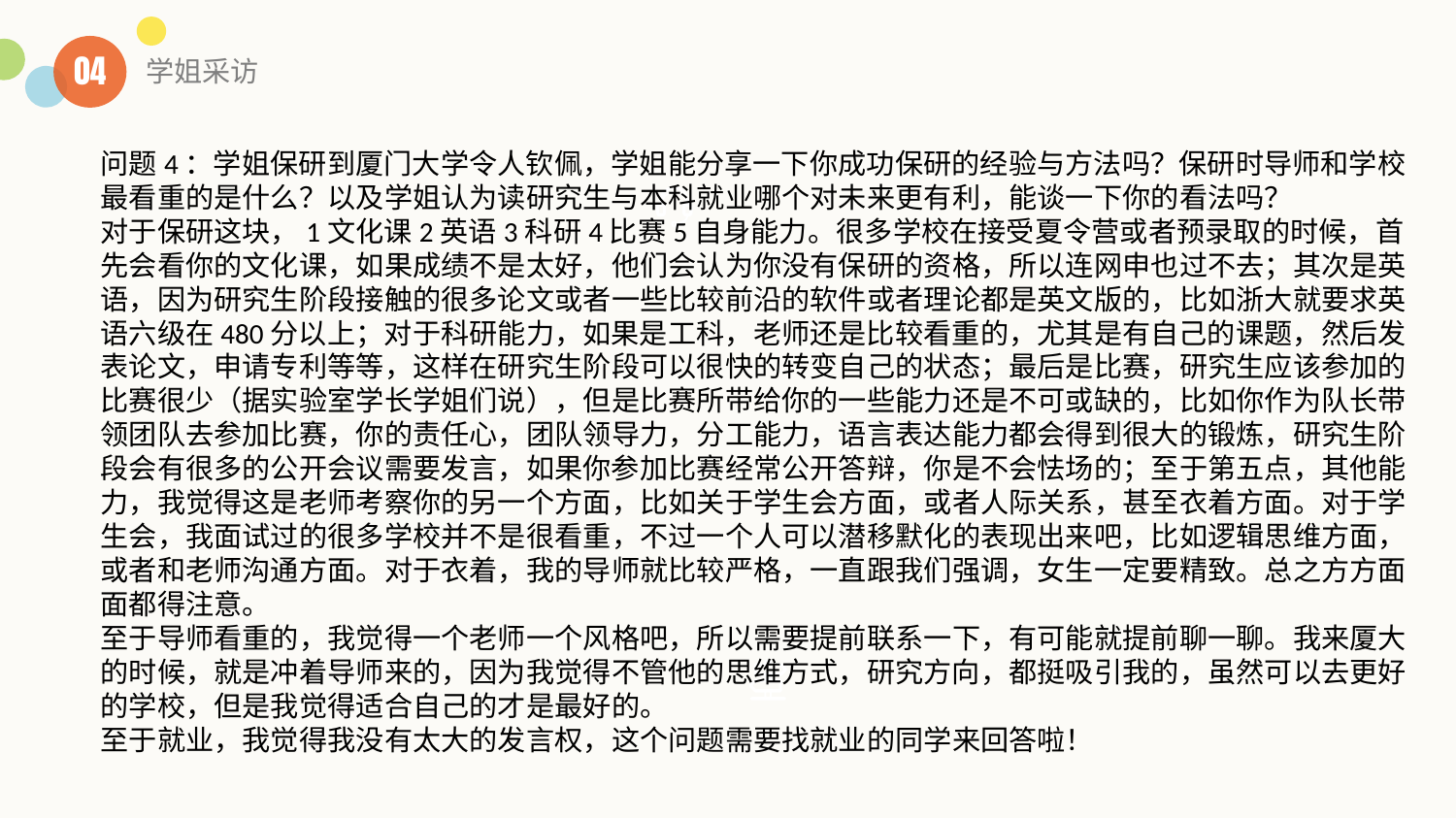

04
学姐采访

问题4：学姐保研到厦门大学令人钦佩，学姐能分享一下你成功保研的经验与方法吗？保研时导师和学校最看重的是什么？以及学姐认为读研究生与本科就业哪个对未来更有利，能谈一下你的看法吗？
对于保研这块，1文化课2英语3科研4比赛5自身能力。很多学校在接受夏令营或者预录取的时候，首先会看你的文化课，如果成绩不是太好，他们会认为你没有保研的资格，所以连网申也过不去；其次是英语，因为研究生阶段接触的很多论文或者一些比较前沿的软件或者理论都是英文版的，比如浙大就要求英语六级在480分以上；对于科研能力，如果是工科，老师还是比较看重的，尤其是有自己的课题，然后发表论文，申请专利等等，这样在研究生阶段可以很快的转变自己的状态；最后是比赛，研究生应该参加的比赛很少（据实验室学长学姐们说），但是比赛所带给你的一些能力还是不可或缺的，比如你作为队长带领团队去参加比赛，你的责任心，团队领导力，分工能力，语言表达能力都会得到很大的锻炼，研究生阶段会有很多的公开会议需要发言，如果你参加比赛经常公开答辩，你是不会怯场的；至于第五点，其他能力，我觉得这是老师考察你的另一个方面，比如关于学生会方面，或者人际关系，甚至衣着方面。对于学生会，我面试过的很多学校并不是很看重，不过一个人可以潜移默化的表现出来吧，比如逻辑思维方面，或者和老师沟通方面。对于衣着，我的导师就比较严格，一直跟我们强调，女生一定要精致。总之方方面面都得注意。
至于导师看重的，我觉得一个老师一个风格吧，所以需要提前联系一下，有可能就提前聊一聊。我来厦大的时候，就是冲着导师来的，因为我觉得不管他的思维方式，研究方向，都挺吸引我的，虽然可以去更好的学校，但是我觉得适合自己的才是最好的。
至于就业，我觉得我没有太大的发言权，这个问题需要找就业的同学来回答啦！